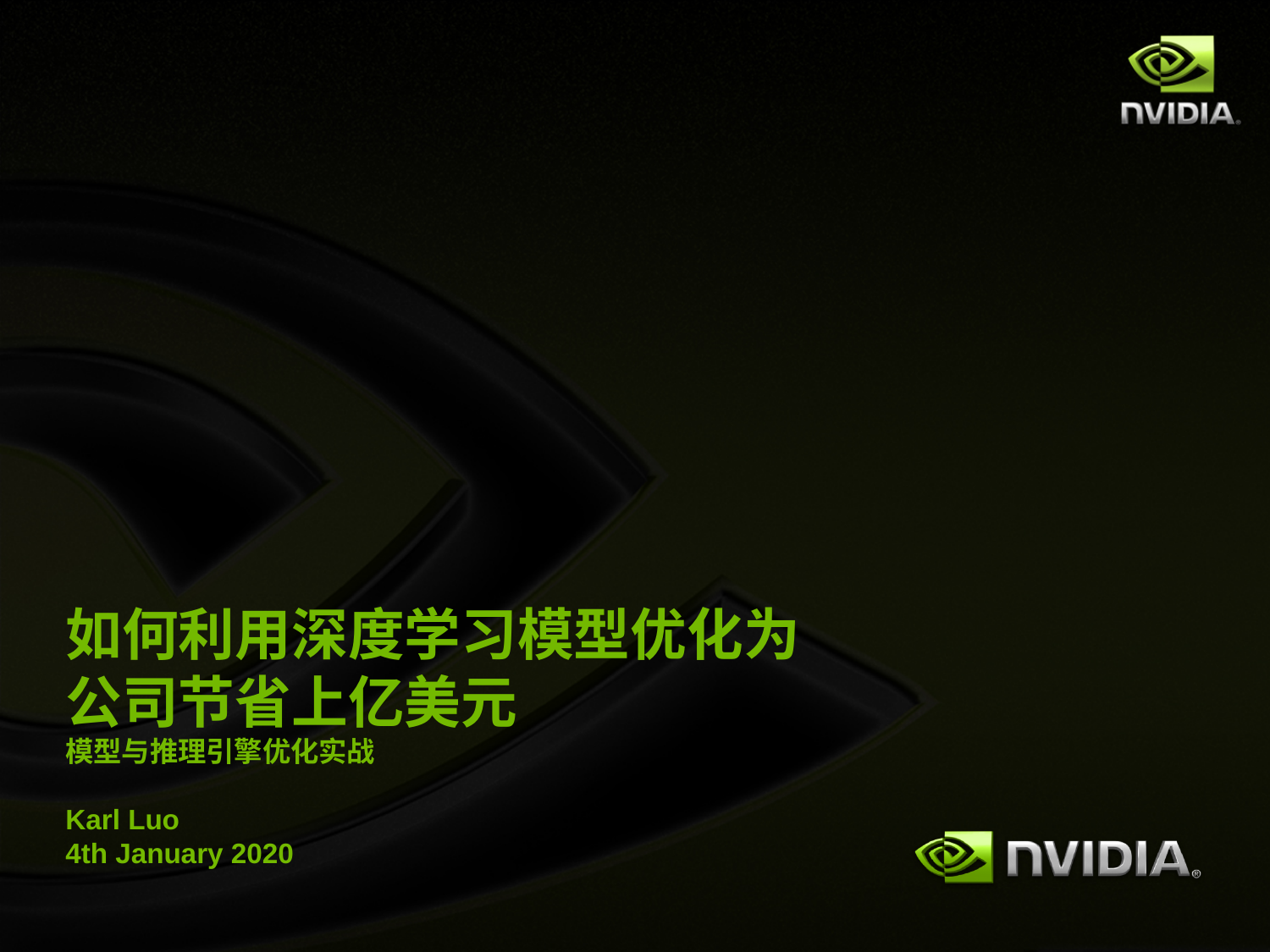

# 如何利用深度学习模型优化为公司节省上亿美元 模型与推理引擎优化实战 Karl Luo 4th January 2020